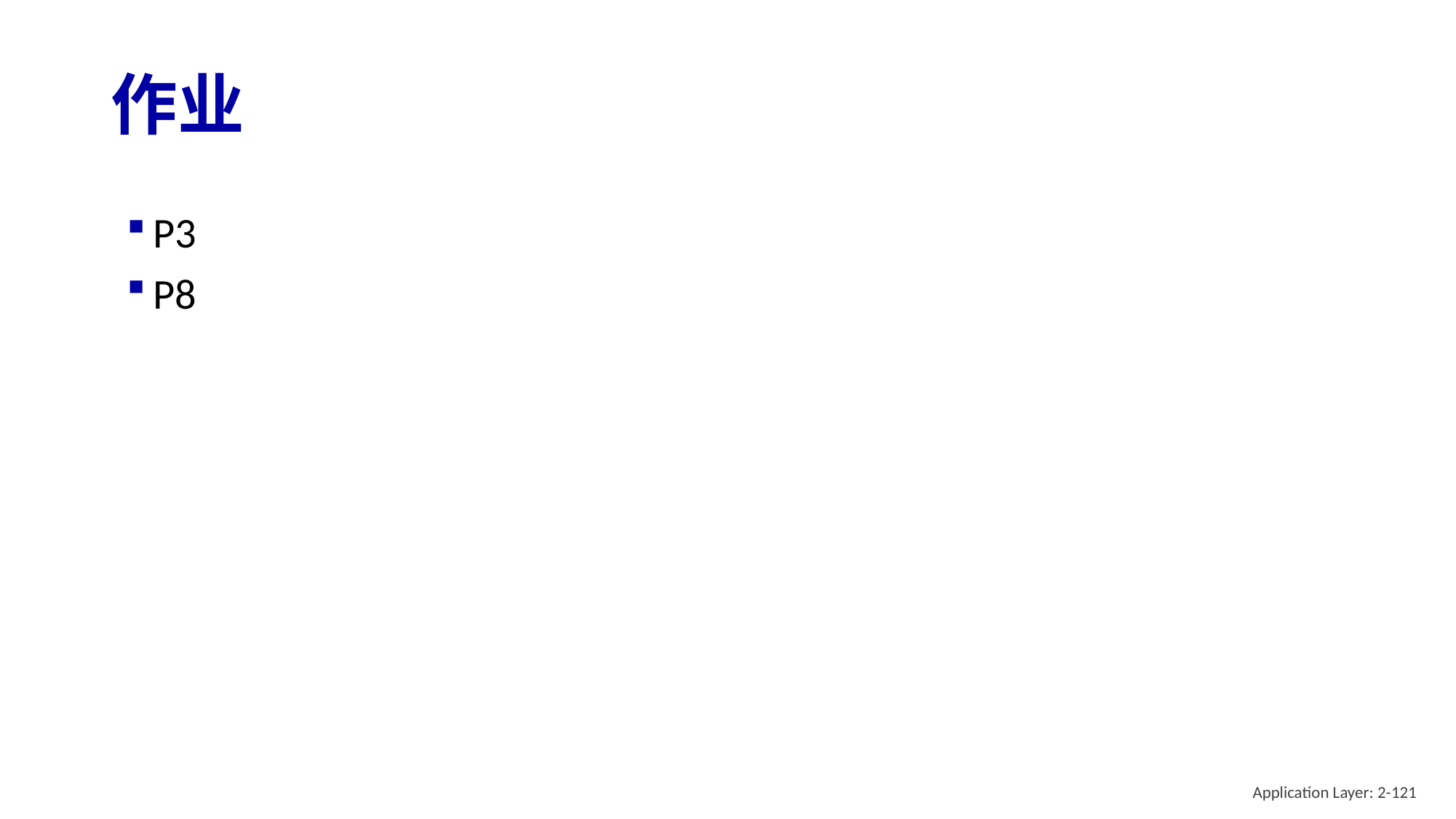

# 作业
P3
P8
Application Layer: 2-121